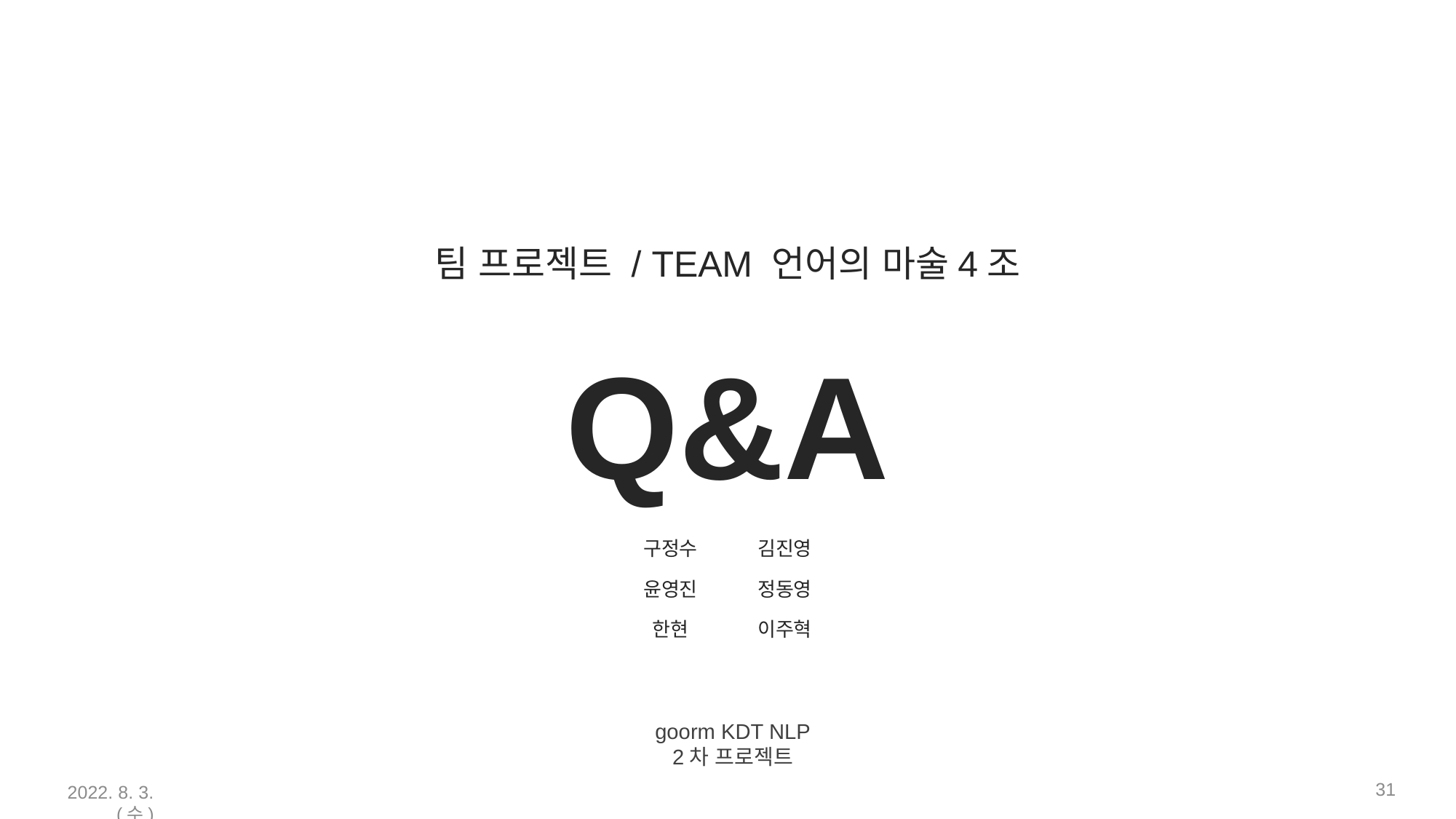

팀 프로젝트 / TEAM 언어의 마술4조
# Q&A
| 구정수 | 김진영 |
| --- | --- |
| 윤영진 | 정동영 |
| 한현 | 이주혁 |
goorm KDT NLP
2차 프로젝트
2022. 8. 3. (수)
31